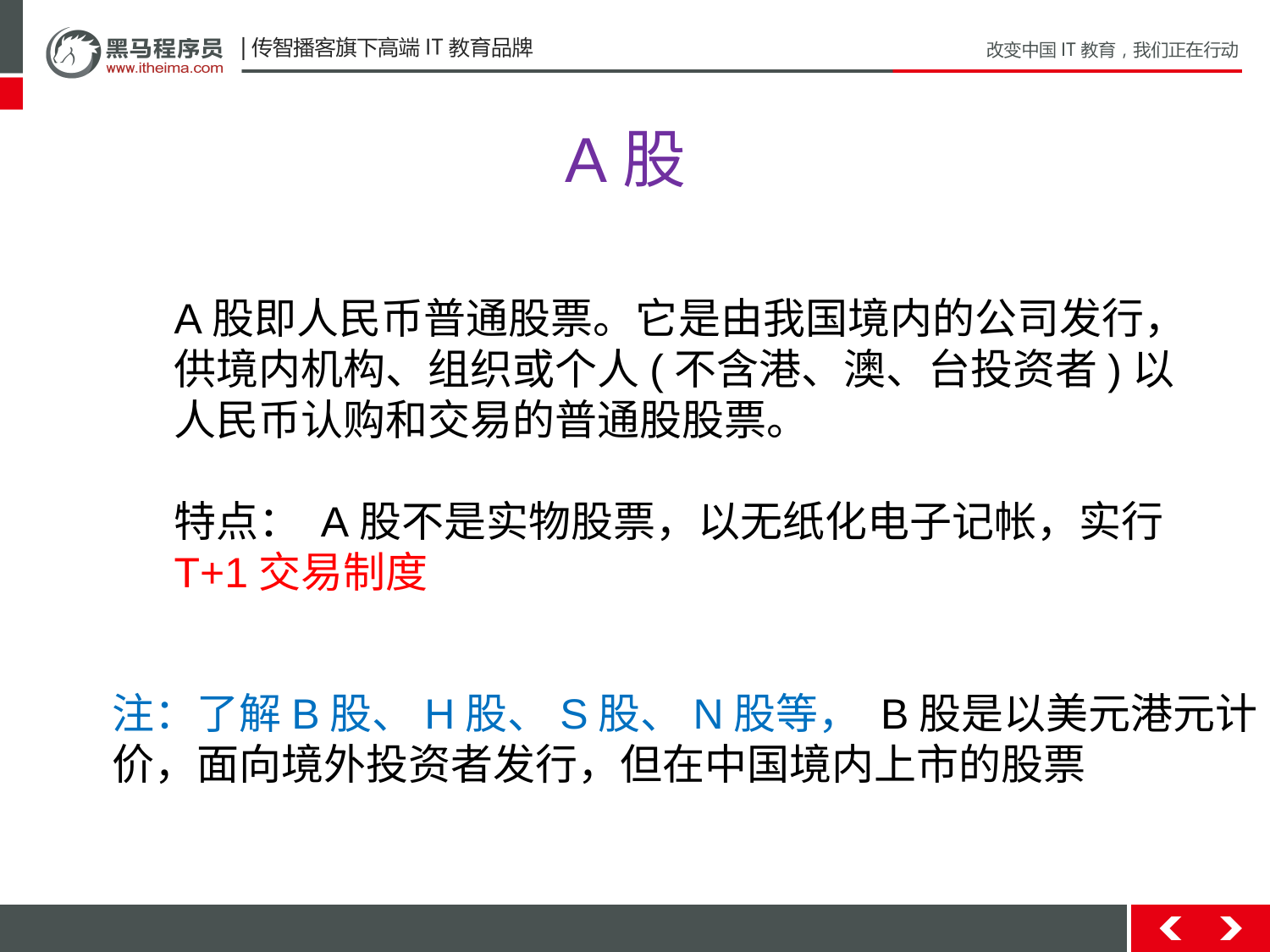

# A股
A股即人民币普通股票。它是由我国境内的公司发行，
供境内机构、组织或个人(不含港、澳、台投资者)以
人民币认购和交易的普通股股票。

特点： A股不是实物股票，以无纸化电子记帐，实行
T+1交易制度
注：了解B股、H股、S股、N股等， B股是以美元港元计
价，面向境外投资者发行，但在中国境内上市的股票